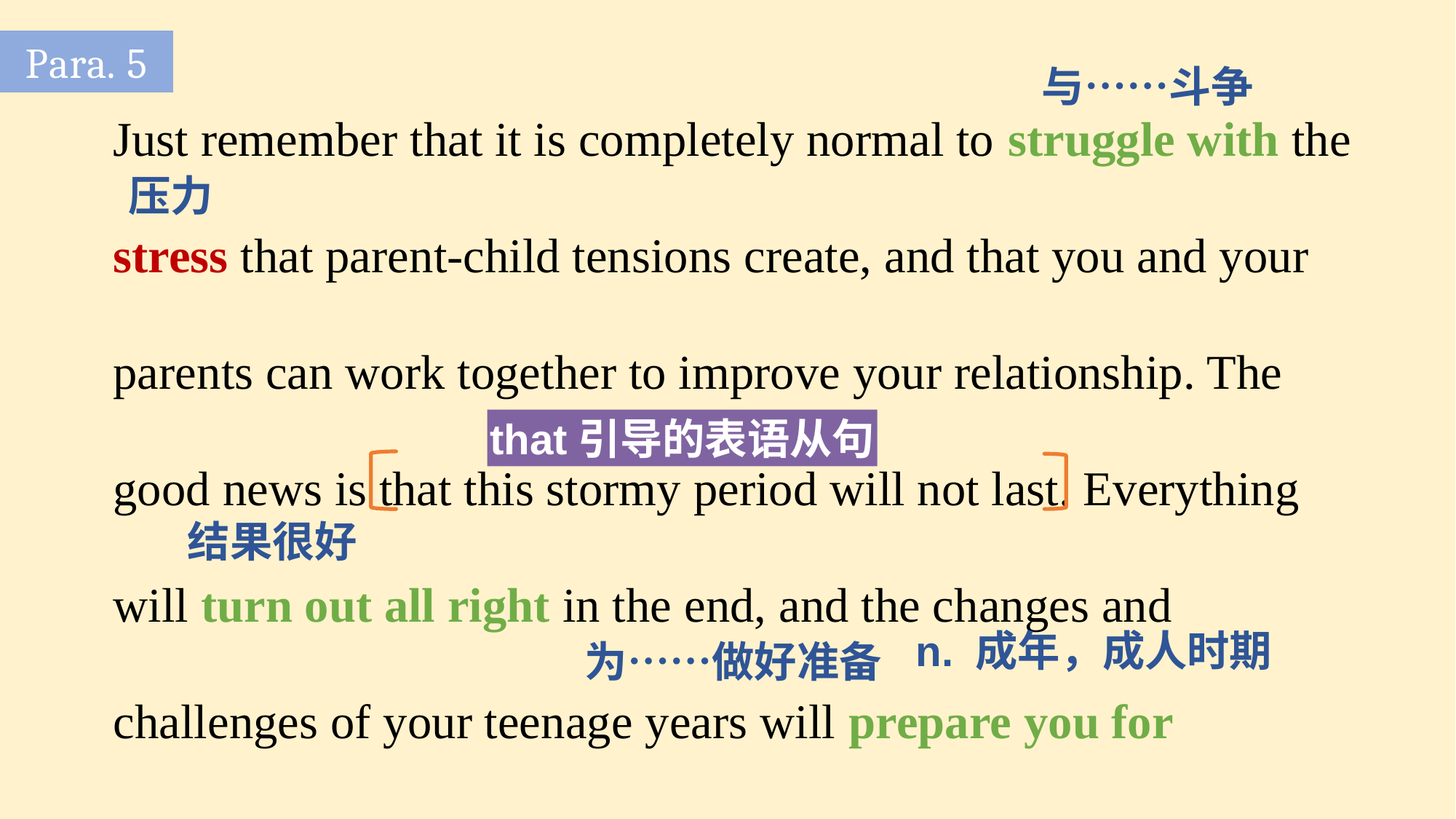

Para. 5
Just remember that it is completely normal to struggle with the stress that parent-child tensions create, and that you and your parents can work together to improve your relationship. The good news is that this stormy period will not last. Everything will turn out all right in the end, and the changes and challenges of your teenage years will prepare you for adulthood.
与……斗争

压力
that引导的表语从句

结果很好
n. 成年，成人时期
为……做好准备